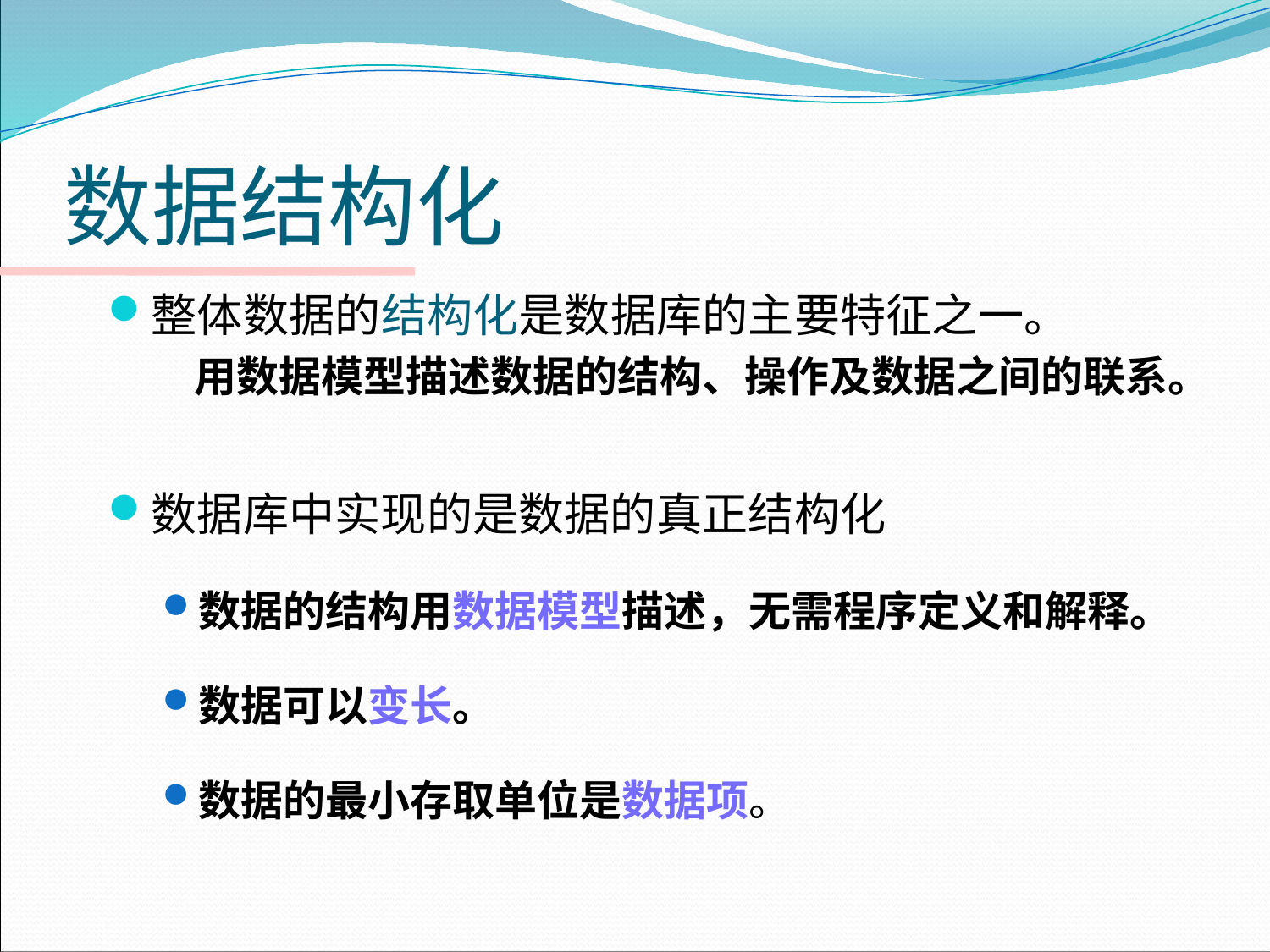

# 数据结构化
整体数据的结构化是数据库的主要特征之一。
        用数据模型描述数据的结构、操作及数据之间的联系。

数据库中实现的是数据的真正结构化
数据的结构用数据模型描述，无需程序定义和解释。
数据可以变长。
数据的最小存取单位是数据项。

30